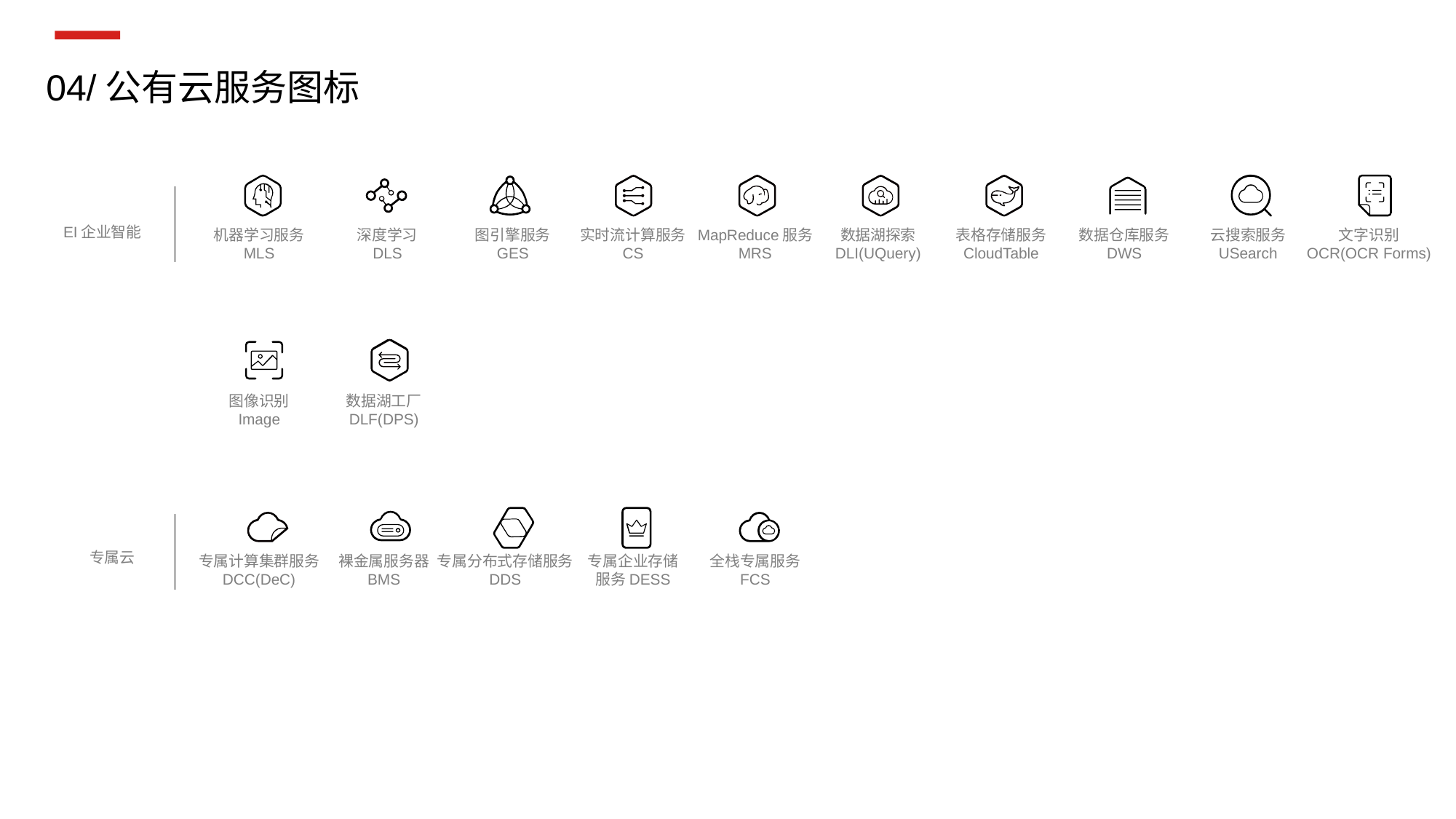

04/公有云服务图标

EI企业智能
机器学习服务
MLS
深度学习
DLS
图引擎服务
GES
实时流计算服务
CS
MapReduce服务
MRS
数据湖探索
DLI(UQuery)
表格存储服务
CloudTable
数据仓库服务
DWS
云搜索服务
USearch
文字识别
OCR(OCR Forms)

图像识别
Image
数据湖工厂
DLF(DPS)

专属云
专属计算集群服务
DCC(DeC)
裸金属服务器
BMS
专属分布式存储服务
DDS
专属企业存储
服务DESS
全栈专属服务
FCS